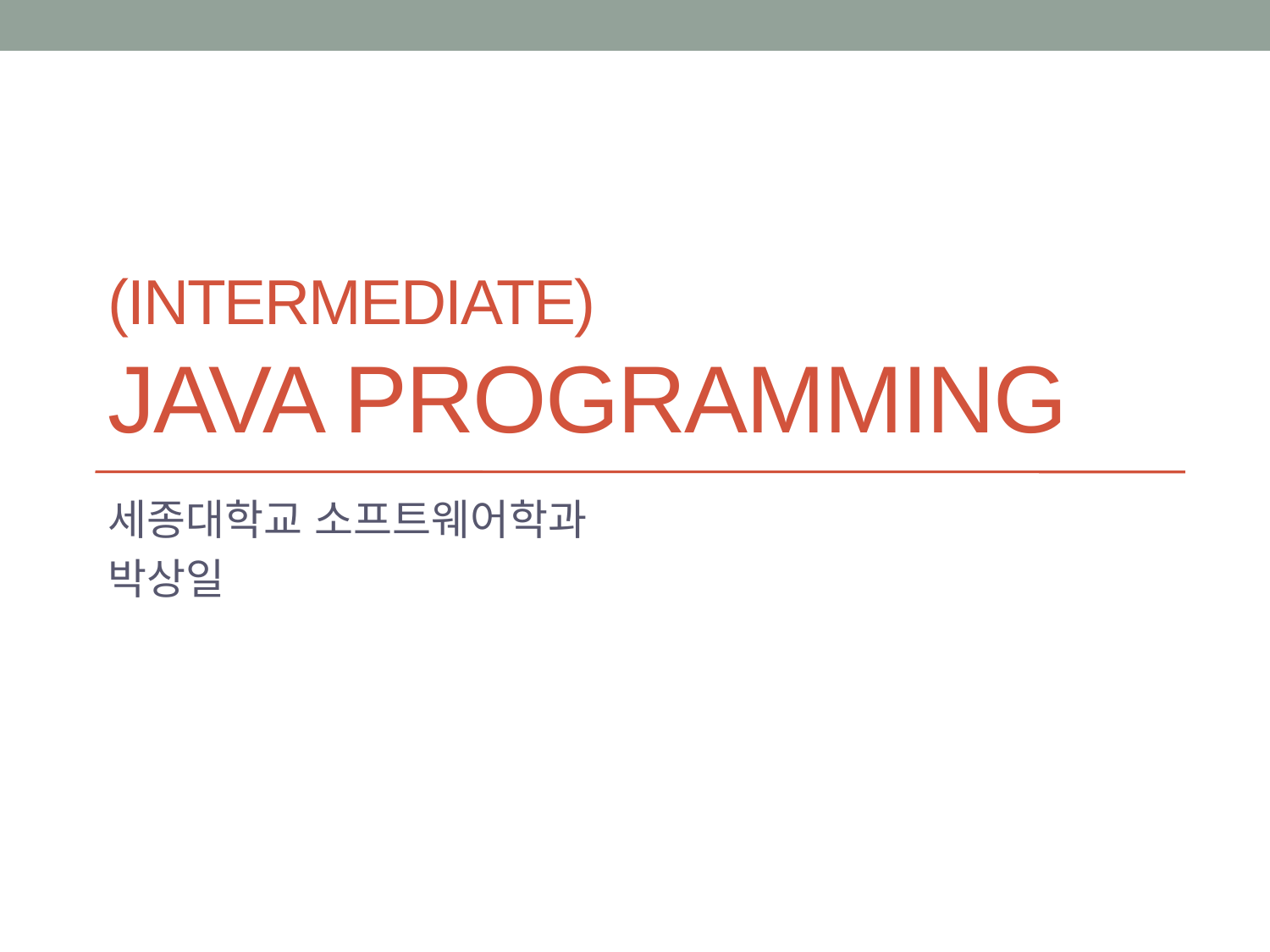

# (Intermediate) Java Programming
세종대학교 소프트웨어학과
박상일